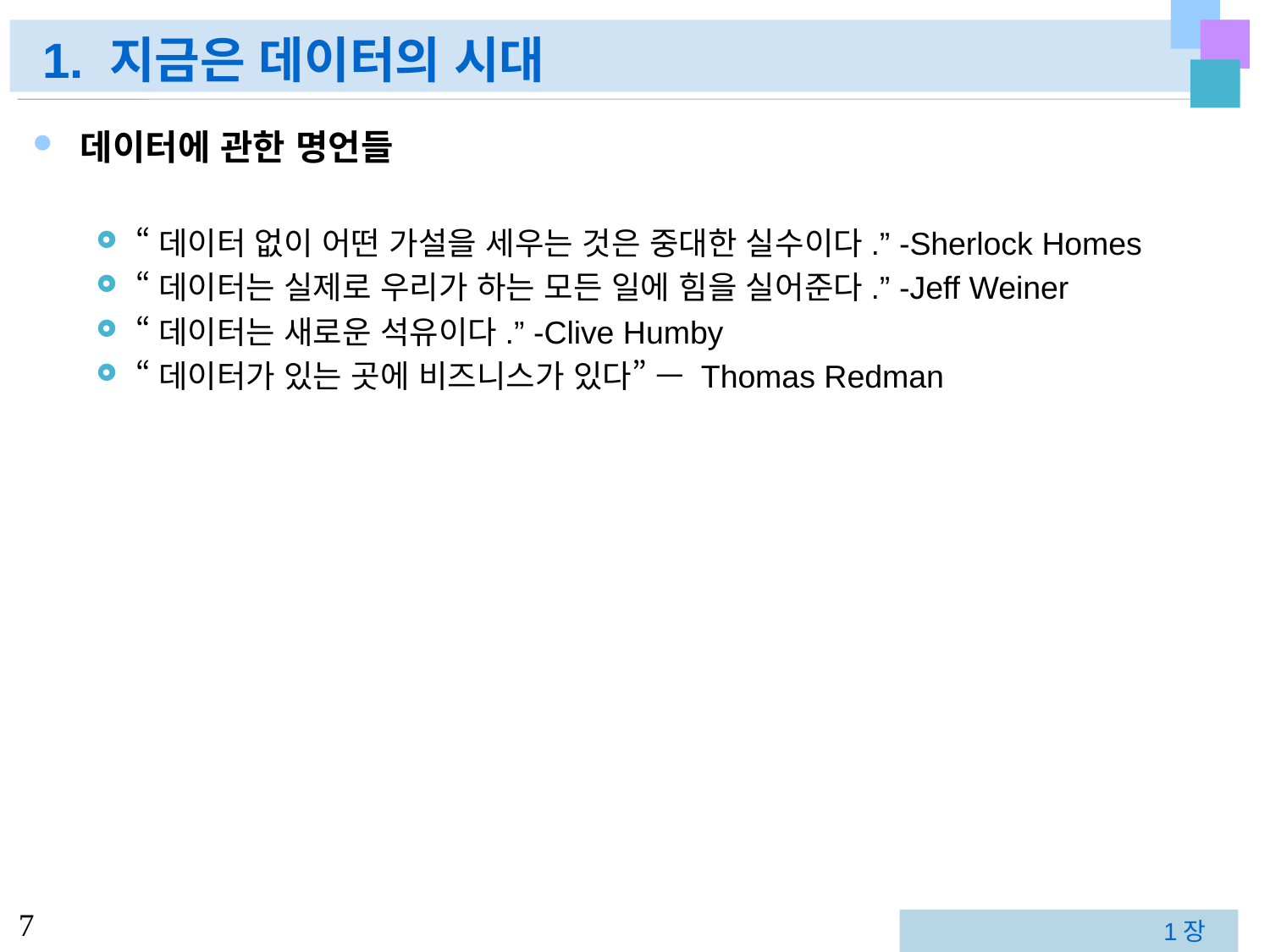

# 1. 지금은 데이터의 시대
데이터에 관한 명언들

“데이터 없이 어떤 가설을 세우는 것은 중대한 실수이다.” -Sherlock Homes
“데이터는 실제로 우리가 하는 모든 일에 힘을 실어준다.” -Jeff Weiner
“데이터는 새로운 석유이다.” -Clive Humby
“데이터가 있는 곳에 비즈니스가 있다” — Thomas Redman

1장